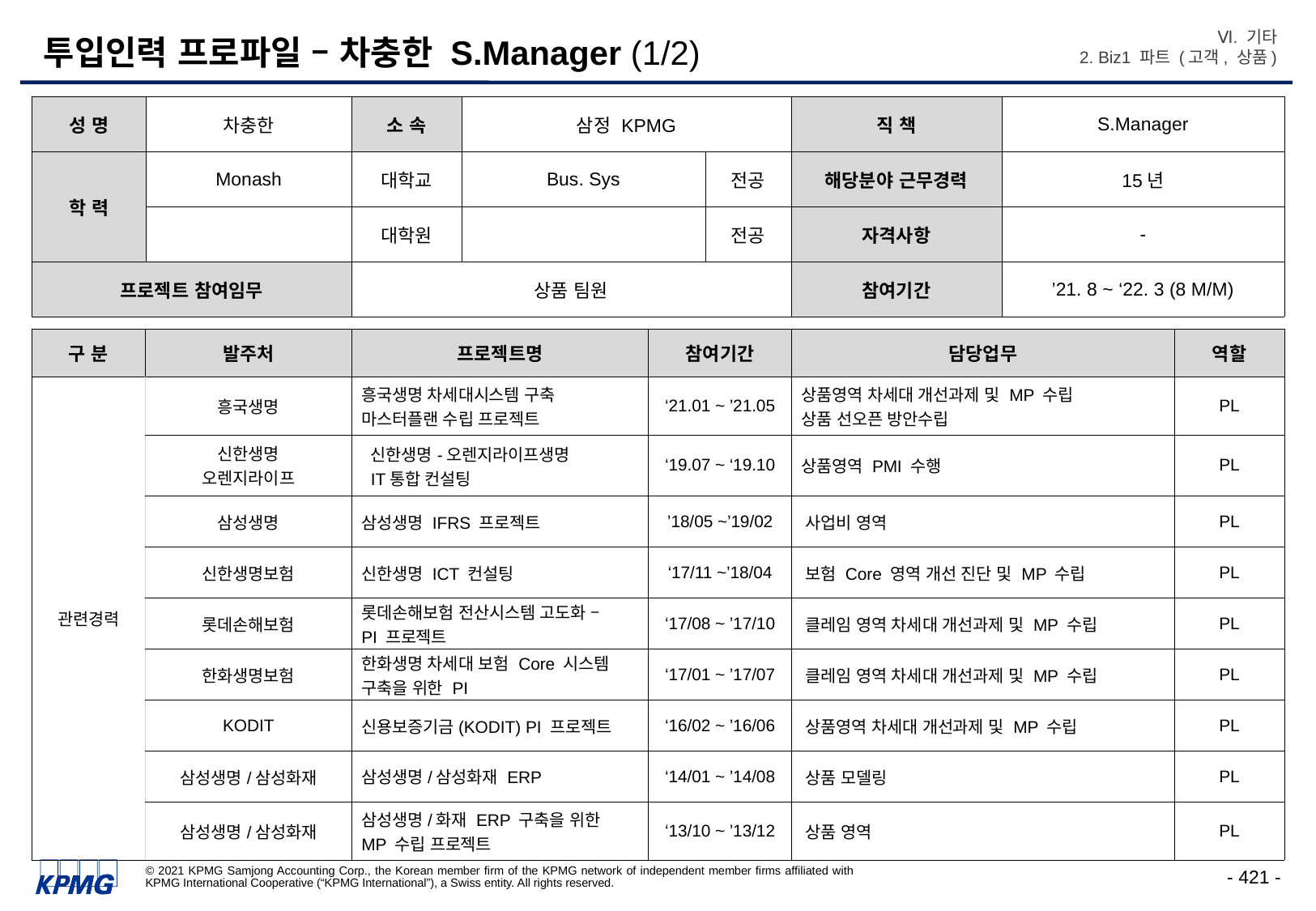

Ⅵ. 기타
2. Biz1 파트 (고객, 상품)
# 투입인력 프로파일 – 차충한 S.Manager (1/2)
| 성 명 | 차충한 | 소 속 | 삼정 KPMG |  | 직 책 | S.Manager |
| --- | --- | --- | --- | --- | --- | --- |
| 학 력 | Monash | 대학교 | Bus. Sys | 전공 | 해당분야 근무경력 | 15년 |
|  |  | 대학원 |  | 전공 | 자격사항 | - |
| 프로젝트 참여임무 |  | 상품 팀원 |  |  | 참여기간 | ’21. 8 ~ ‘22. 3 (8 M/M) |
| 구 분 | 발주처 | 프로젝트명 | 참여기간 | 담당업무 | 역할 |
| --- | --- | --- | --- | --- | --- |
| 관련경력 | 흥국생명 | 흥국생명 차세대시스템 구축 마스터플랜 수립 프로젝트 | ‘21.01 ~ ’21.05 | 상품영역 차세대 개선과제 및 MP 수립 상품 선오픈 방안수립 | PL |
|  | 신한생명 오렌지라이프 | 신한생명-오렌지라이프생명 IT통합 컨설팅 | ‘19.07 ~ ‘19.10 | 상품영역 PMI 수행 | PL |
|  | 삼성생명 | 삼성생명 IFRS 프로젝트 | ’18/05 ~’19/02 | 사업비 영역 | PL |
|  | 신한생명보험 | 신한생명 ICT 컨설팅 | ‘17/11 ~’18/04 | 보험 Core 영역 개선 진단 및 MP 수립 | PL |
|  | 롯데손해보험 | 롯데손해보험 전산시스템 고도화 – PI 프로젝트 | ‘17/08 ~ ’17/10 | 클레임 영역 차세대 개선과제 및 MP 수립 | PL |
|  | 한화생명보험 | 한화생명 차세대 보험 Core 시스템 구축을 위한 PI | ‘17/01 ~ ’17/07 | 클레임 영역 차세대 개선과제 및 MP 수립 | PL |
|  | KODIT | 신용보증기금(KODIT) PI 프로젝트 | ‘16/02 ~ ’16/06 | 상품영역 차세대 개선과제 및 MP 수립 | PL |
|  | 삼성생명/삼성화재 | 삼성생명/삼성화재 ERP | ‘14/01 ~ ’14/08 | 상품 모델링 | PL |
|  | 삼성생명/삼성화재 | 삼성생명/화재 ERP 구축을 위한 MP 수립 프로젝트 | ‘13/10 ~ ’13/12 | 상품 영역 | PL |